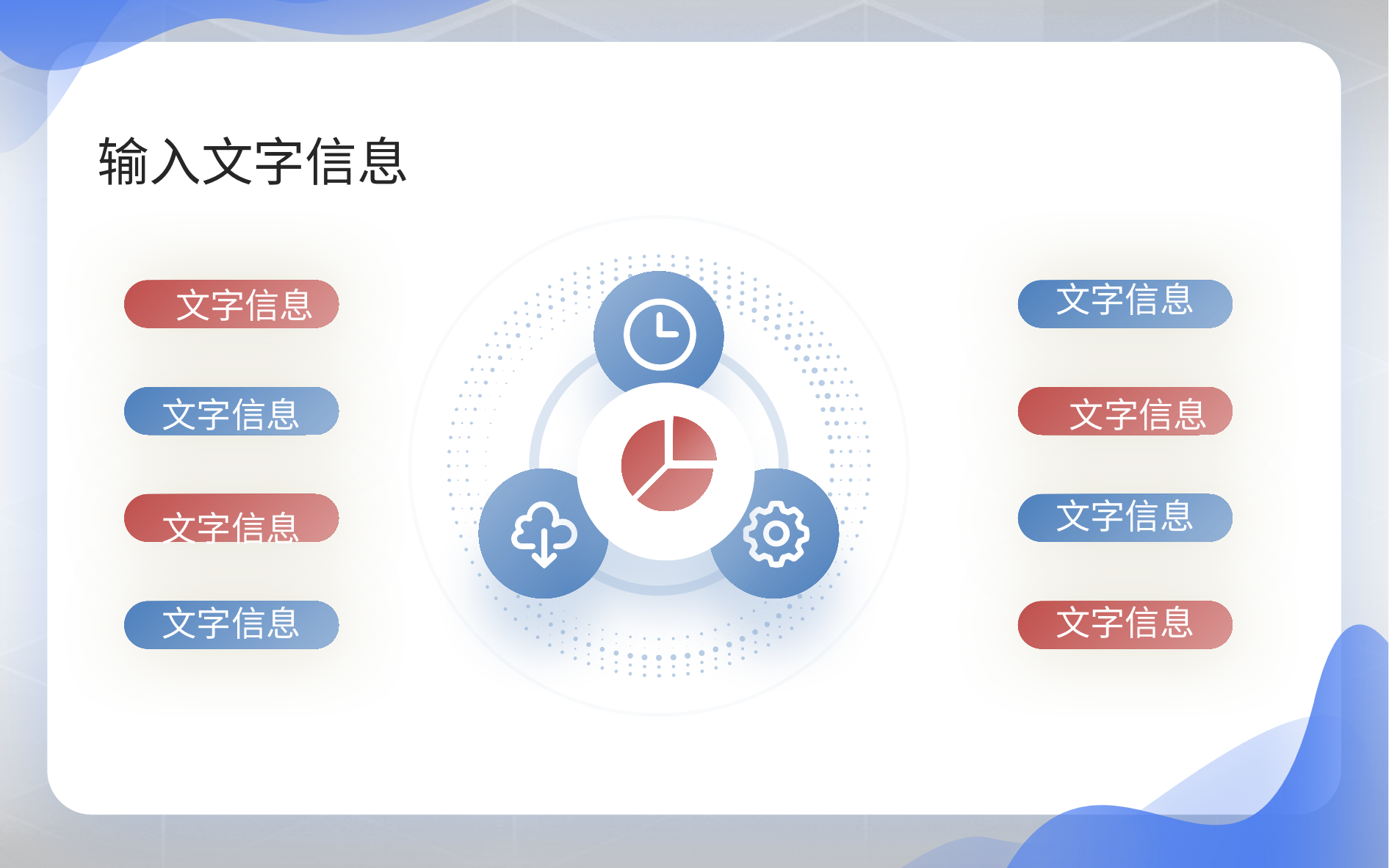

输入文字信息

文字信息

文字信息
文字信息
文字信息
文字信息
文字信息
文字信息
文字信息